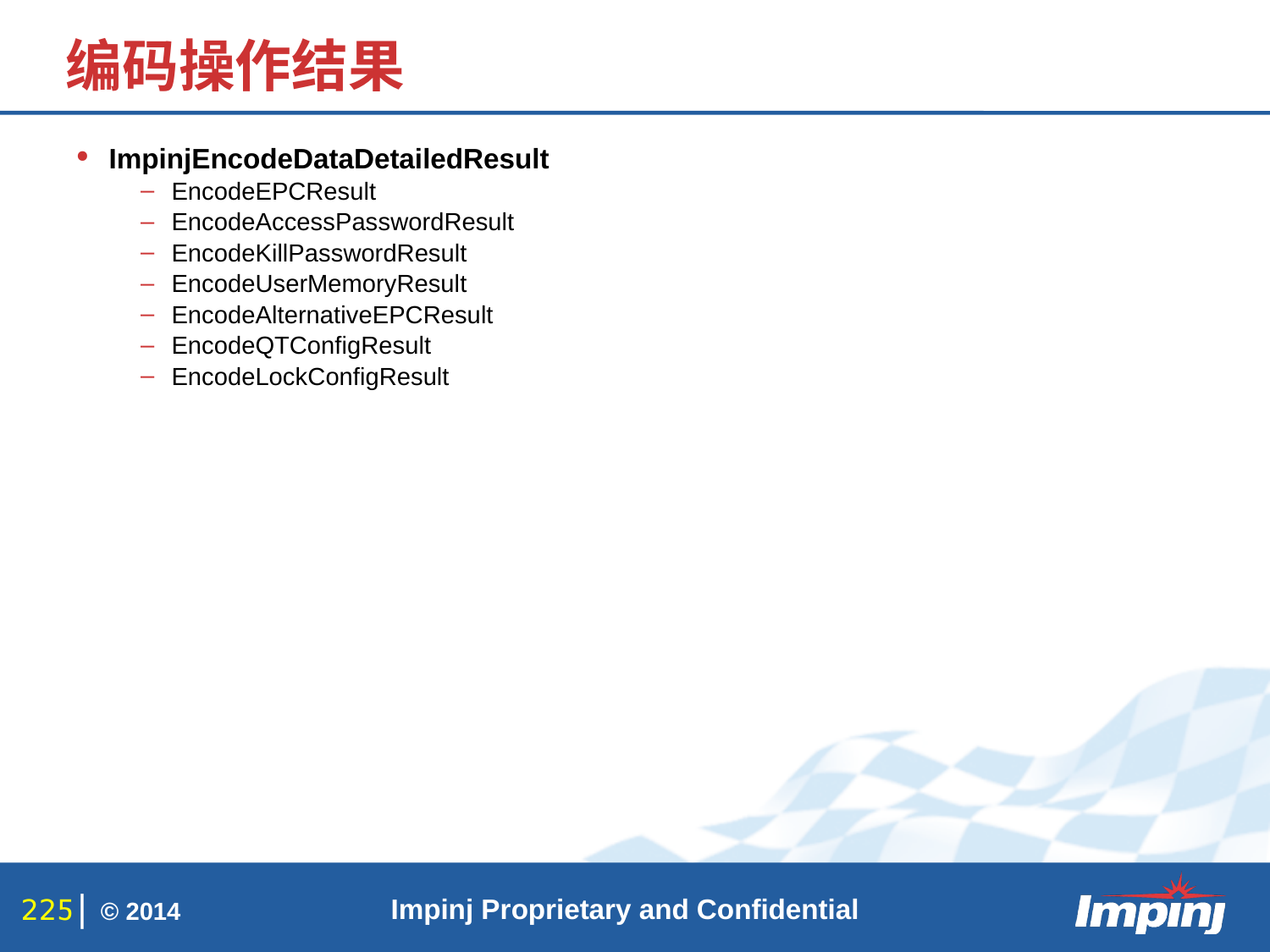

# 编码操作结果
ImpinjEncodeDataDetailedResult
EncodeEPCResult
EncodeAccessPasswordResult
EncodeKillPasswordResult
EncodeUserMemoryResult
EncodeAlternativeEPCResult
EncodeQTConfigResult
EncodeLockConfigResult